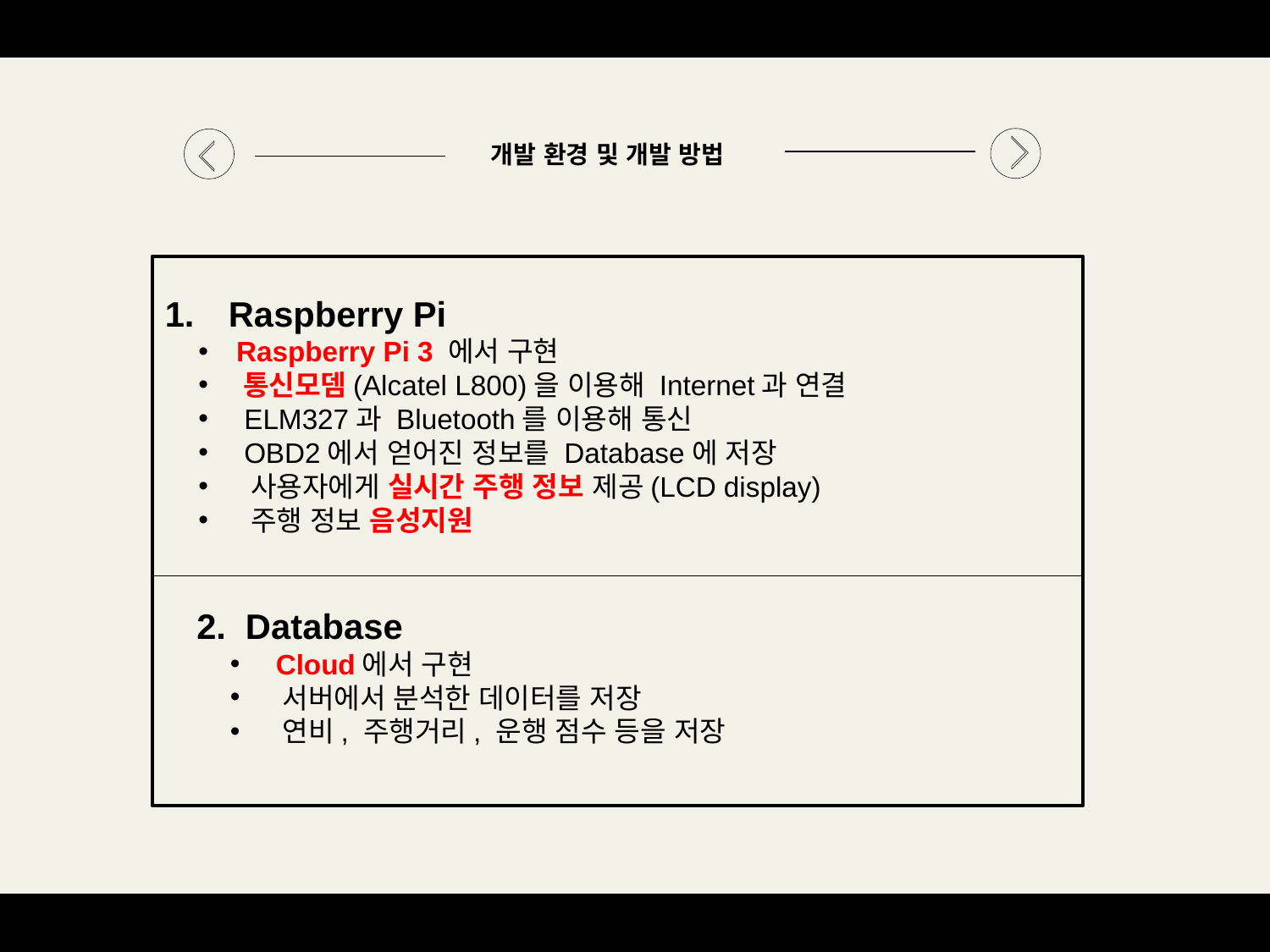

개발 환경 및 개발 방법

Raspberry Pi
 Raspberry Pi 3 에서 구현
 통신모뎀(Alcatel L800)을 이용해 Internet과 연결
  ELM327과 Bluetooth를 이용해 통신
  OBD2에서 얻어진 정보를 Database에 저장
  사용자에게 실시간 주행 정보 제공(LCD display)
  주행 정보 음성지원
2.  Database
  Cloud에서 구현
  서버에서 분석한 데이터를 저장
  연비, 주행거리, 운행 점수 등을 저장